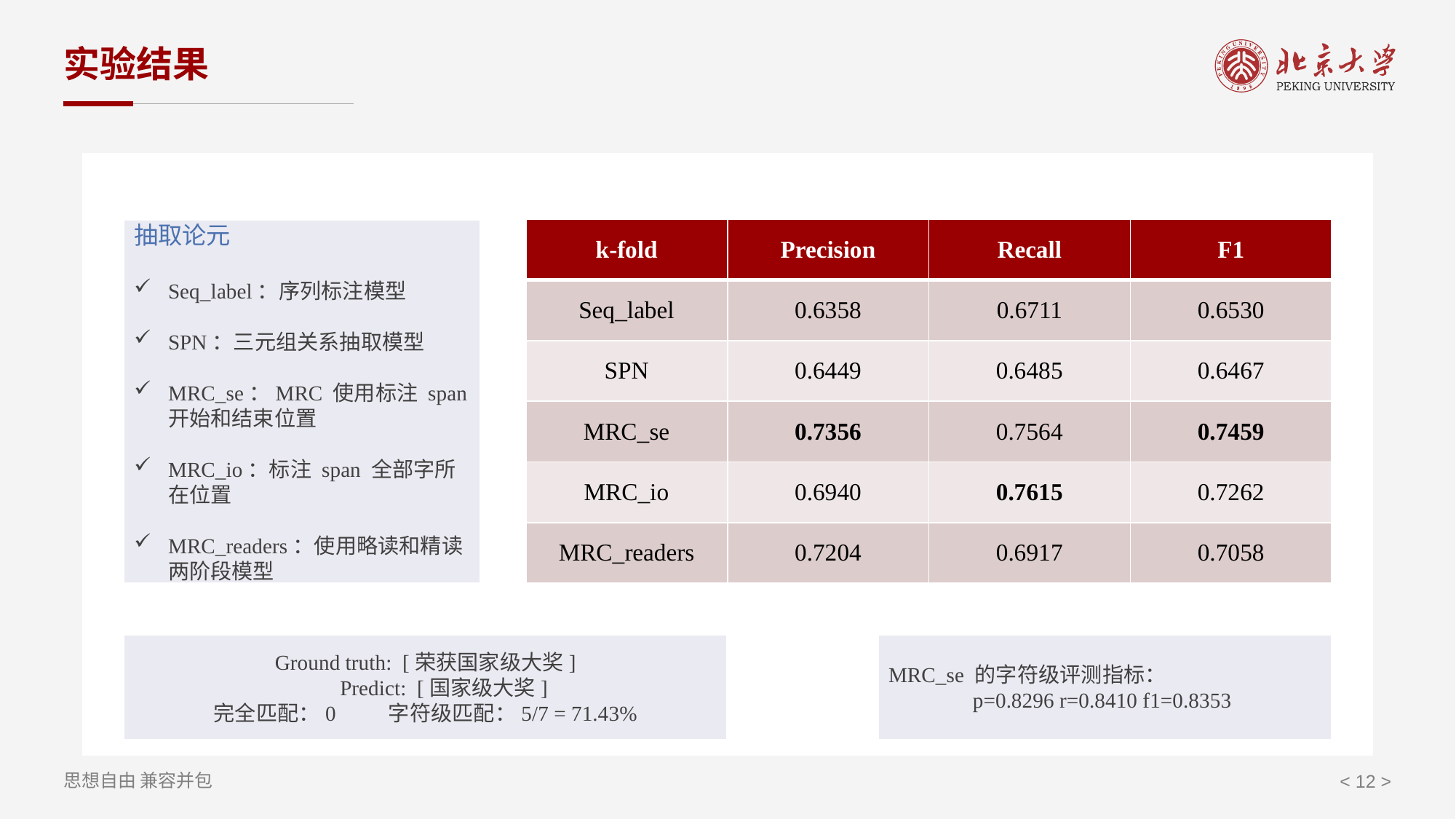

# 实验结果

抽取论元

Seq_label：序列标注模型

SPN：三元组关系抽取模型

MRC_se：MRC 使用标注 span 开始和结束位置

MRC_io：标注 span 全部字所在位置

MRC_readers：使用略读和精读两阶段模型
| k-fold | Precision | Recall | F1 |
| --- | --- | --- | --- |
| Seq\_label | 0.6358 | 0.6711 | 0.6530 |
| SPN | 0.6449 | 0.6485 | 0.6467 |
| MRC\_se | 0.7356 | 0.7564 | 0.7459 |
| MRC\_io | 0.6940 | 0.7615 | 0.7262 |
| MRC\_readers | 0.7204 | 0.6917 | 0.7058 |
Ground truth:  [荣获国家级大奖]
       Predict:  [国家级大奖]
完全匹配：0         字符级匹配：5/7 = 71.43%
MRC_se 的字符级评测指标：
p=0.8296 r=0.8410 f1=0.8353
< 12 >